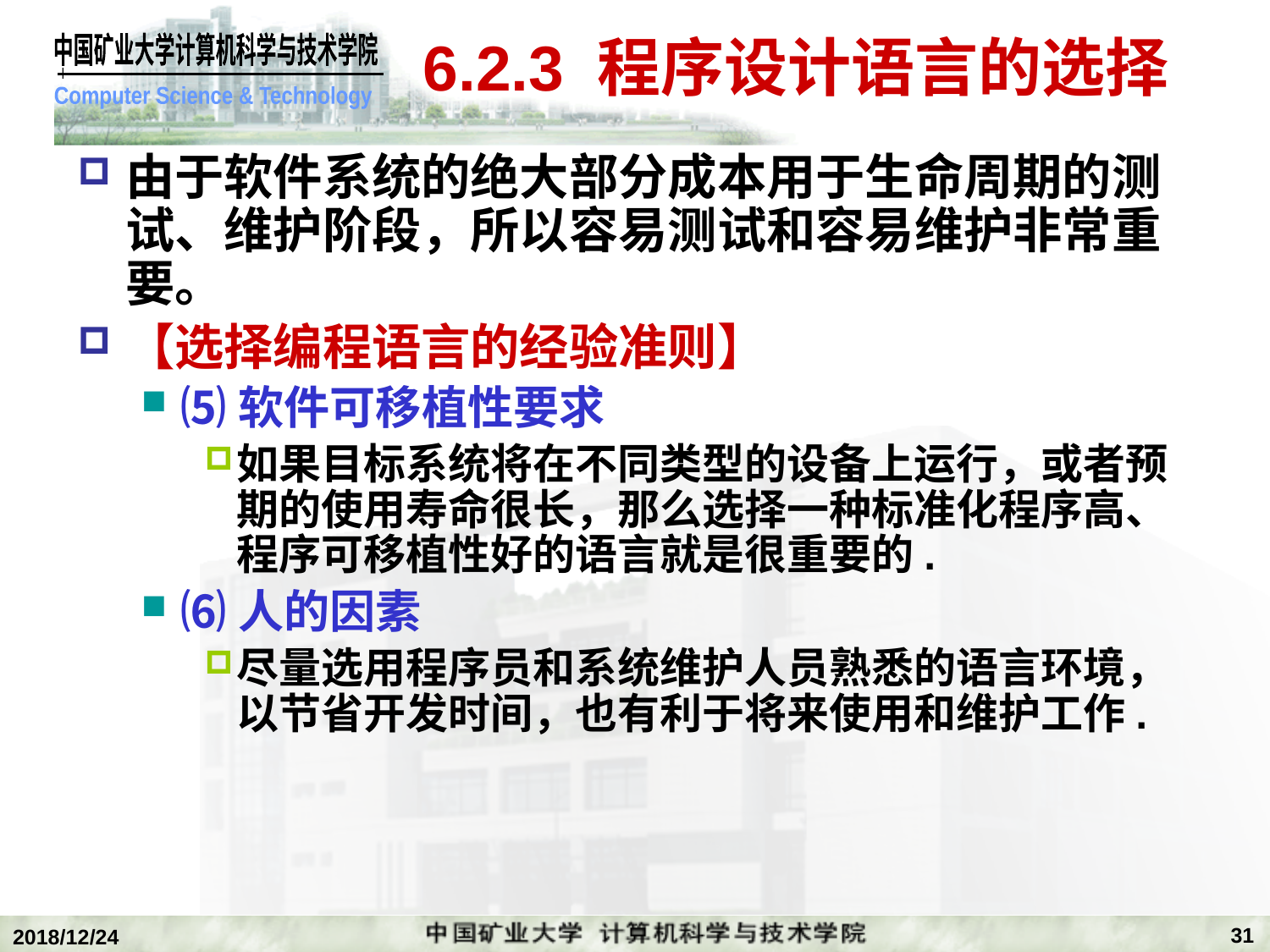

# 6.2.3 程序设计语言的选择
由于软件系统的绝大部分成本用于生命周期的测试、维护阶段，所以容易测试和容易维护非常重要。
【选择编程语言的经验准则】
⑸软件可移植性要求
如果目标系统将在不同类型的设备上运行，或者预期的使用寿命很长，那么选择一种标准化程序高、程序可移植性好的语言就是很重要的.
⑹人的因素
尽量选用程序员和系统维护人员熟悉的语言环境，以节省开发时间，也有利于将来使用和维护工作.
31
2018/12/24